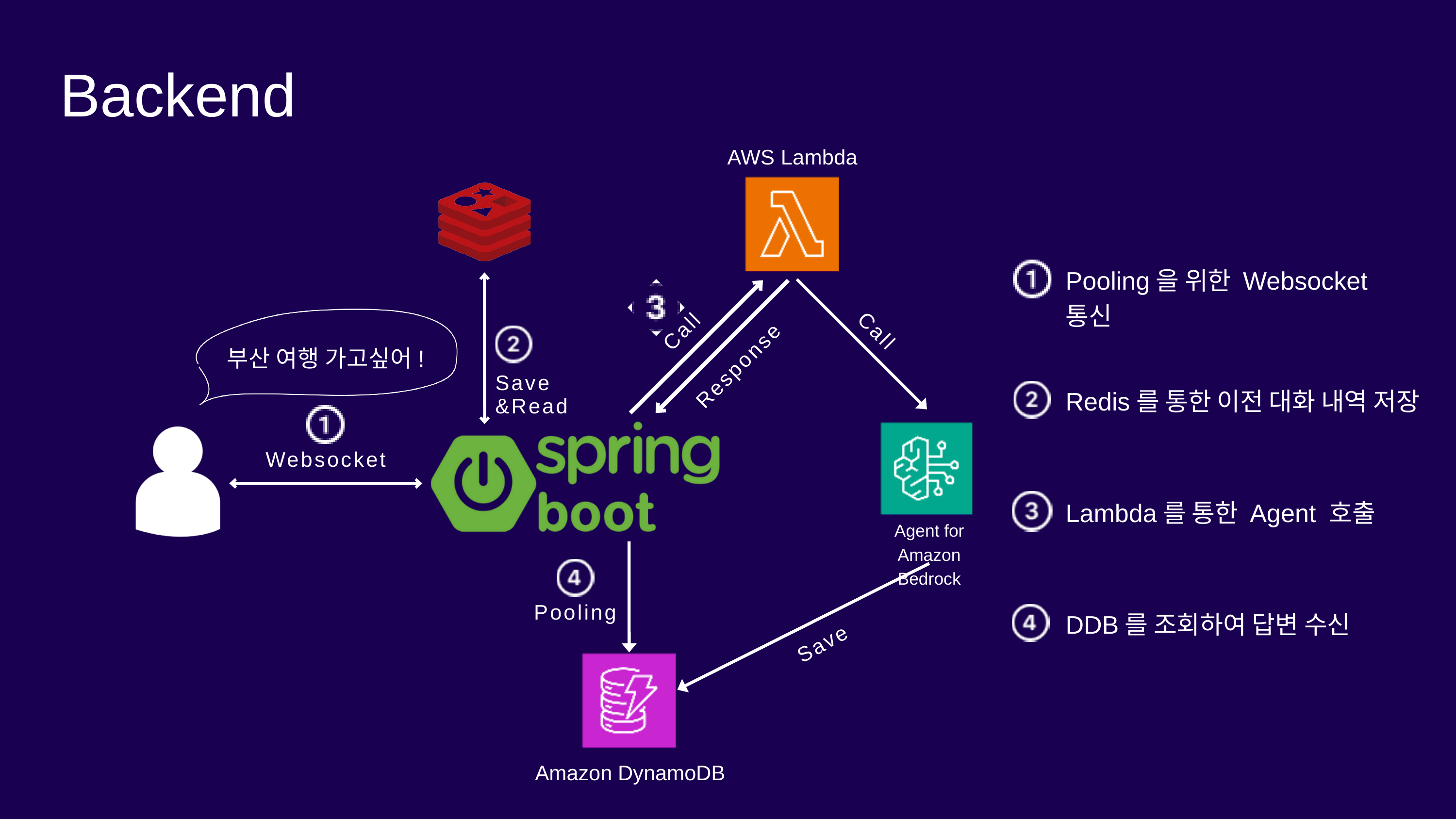

Backend
AWS Lambda

Pooling을 위한 Websocket 통신

Call
Call

부산 여행 가고싶어!
Response
Save &Read
Redis를 통한 이전 대화 내역 저장

Agent for
Amazon Bedrock

Websocket

Lambda를 통한 Agent 호출

Pooling
DDB를 조회하여 답변 수신

Save

Amazon DynamoDB